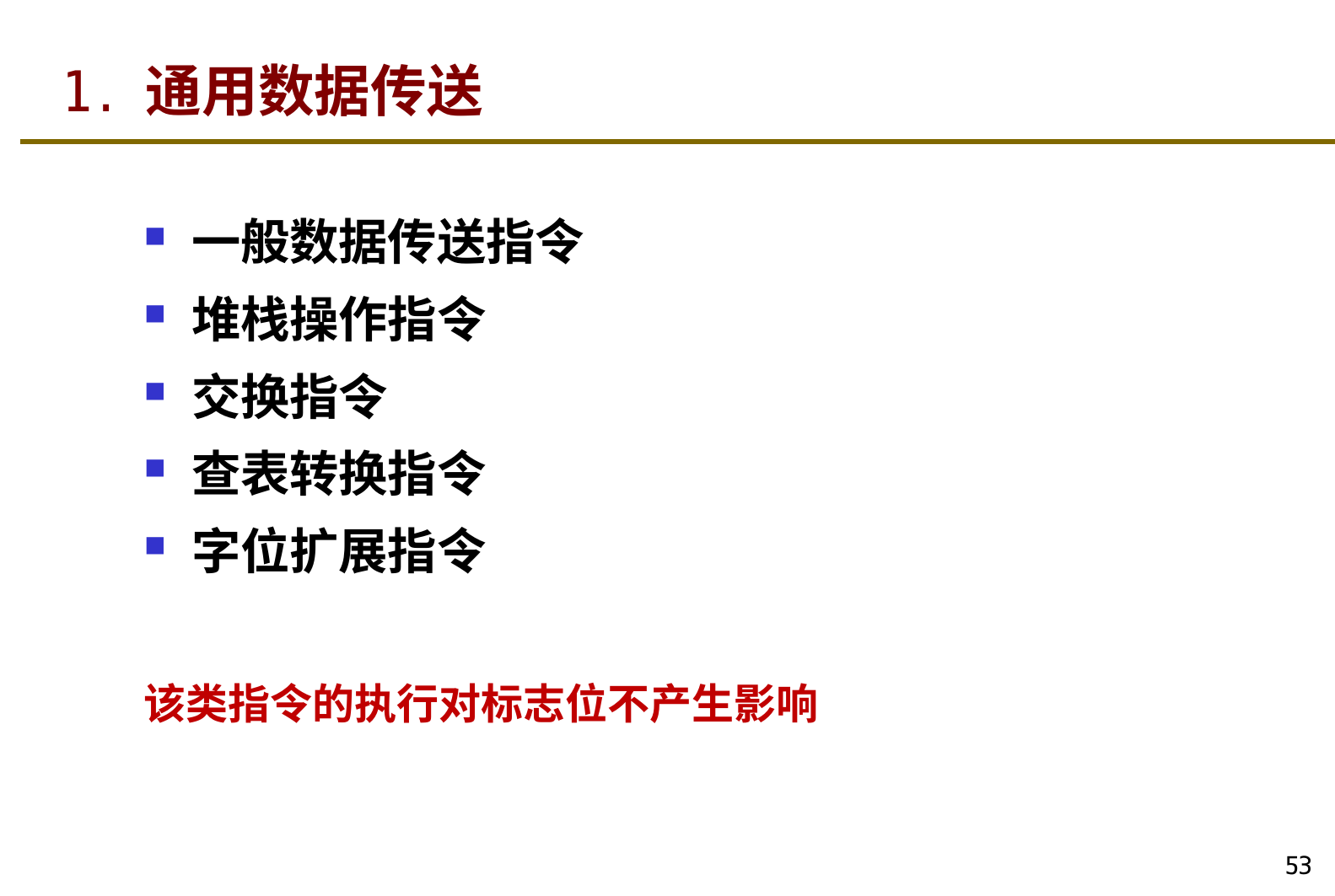

# 1. 通用数据传送
一般数据传送指令
堆栈操作指令
交换指令
查表转换指令
字位扩展指令
该类指令的执行对标志位不产生影响
53